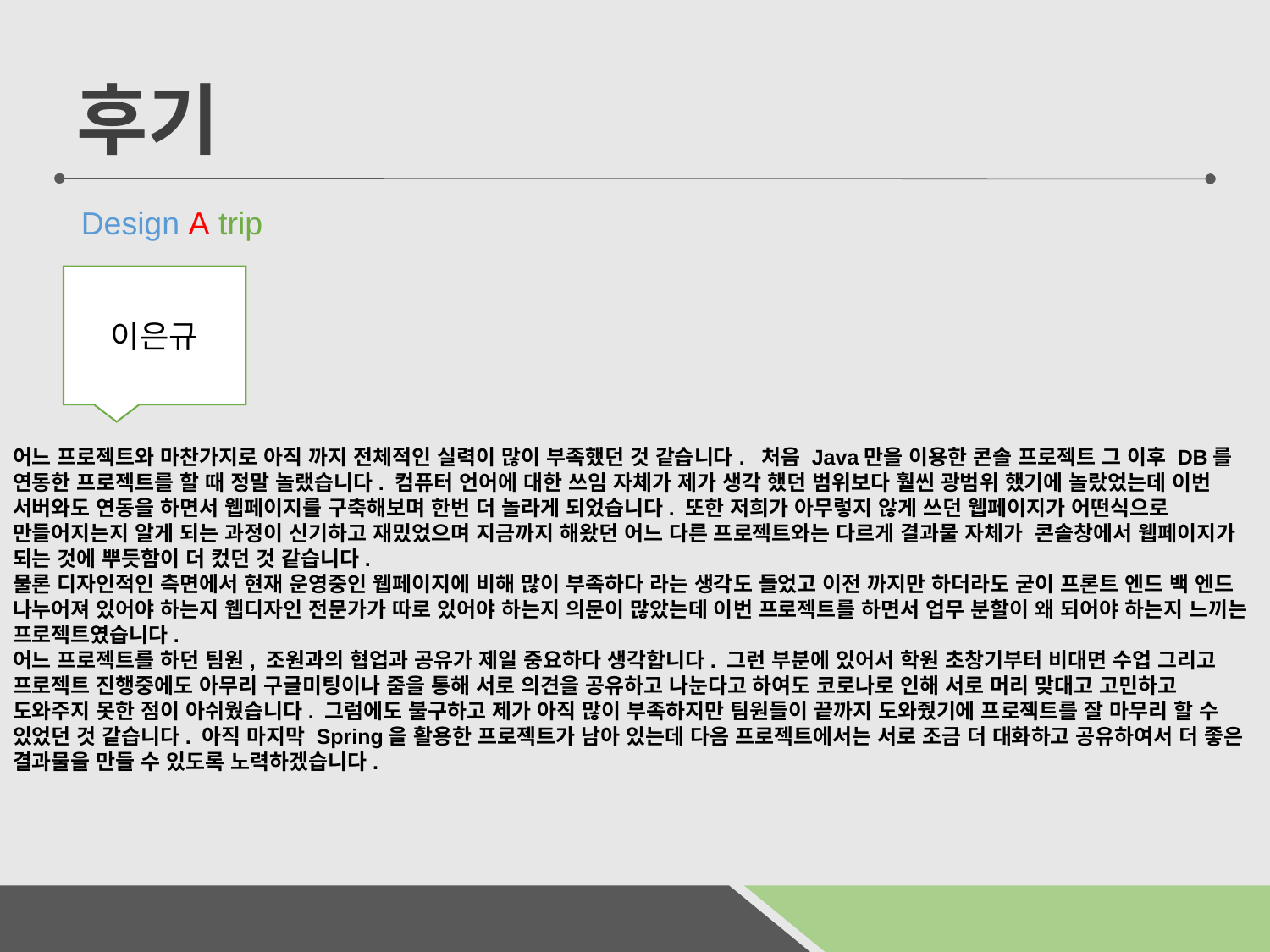

어느 프로젝트와 마찬가지로 아직 까지 전체적인 실력이 많이 부족했던 것 같습니다.  처음 Java만을 이용한 콘솔 프로젝트 그 이후 DB를 연동한 프로젝트를 할 때 정말 놀랬습니다. 컴퓨터 언어에 대한 쓰임 자체가 제가 생각 했던 범위보다 훨씬 광범위 했기에 놀랐었는데 이번 서버와도 연동을 하면서 웹페이지를 구축해보며 한번 더 놀라게 되었습니다. 또한 저희가 아무렇지 않게 쓰던 웹페이지가 어떤식으로 만들어지는지 알게 되는 과정이 신기하고 재밌었으며 지금까지 해왔던 어느 다른 프로젝트와는 다르게 결과물 자체가  콘솔창에서 웹페이지가 되는 것에 뿌듯함이 더 컸던 것 같습니다.
물론 디자인적인 측면에서 현재 운영중인 웹페이지에 비해 많이 부족하다 라는 생각도 들었고 이전 까지만 하더라도 굳이 프론트 엔드 백 엔드 나누어져 있어야 하는지 웹디자인 전문가가 따로 있어야 하는지 의문이 많았는데 이번 프로젝트를 하면서 업무 분할이 왜 되어야 하는지 느끼는 프로젝트였습니다.
어느 프로젝트를 하던 팀원, 조원과의 협업과 공유가 제일 중요하다 생각합니다. 그런 부분에 있어서 학원 초창기부터 비대면 수업 그리고 프로젝트 진행중에도 아무리 구글미팅이나 줌을 통해 서로 의견을 공유하고 나눈다고 하여도 코로나로 인해 서로 머리 맞대고 고민하고 도와주지 못한 점이 아쉬웠습니다. 그럼에도 불구하고 제가 아직 많이 부족하지만 팀원들이 끝까지 도와줬기에 프로젝트를 잘 마무리 할 수 있었던 것 같습니다. 아직 마지막 Spring을 활용한 프로젝트가 남아 있는데 다음 프로젝트에서는 서로 조금 더 대화하고 공유하여서 더 좋은 결과물을 만들 수 있도록 노력하겠습니다.

후기
 Design A trip
이은규